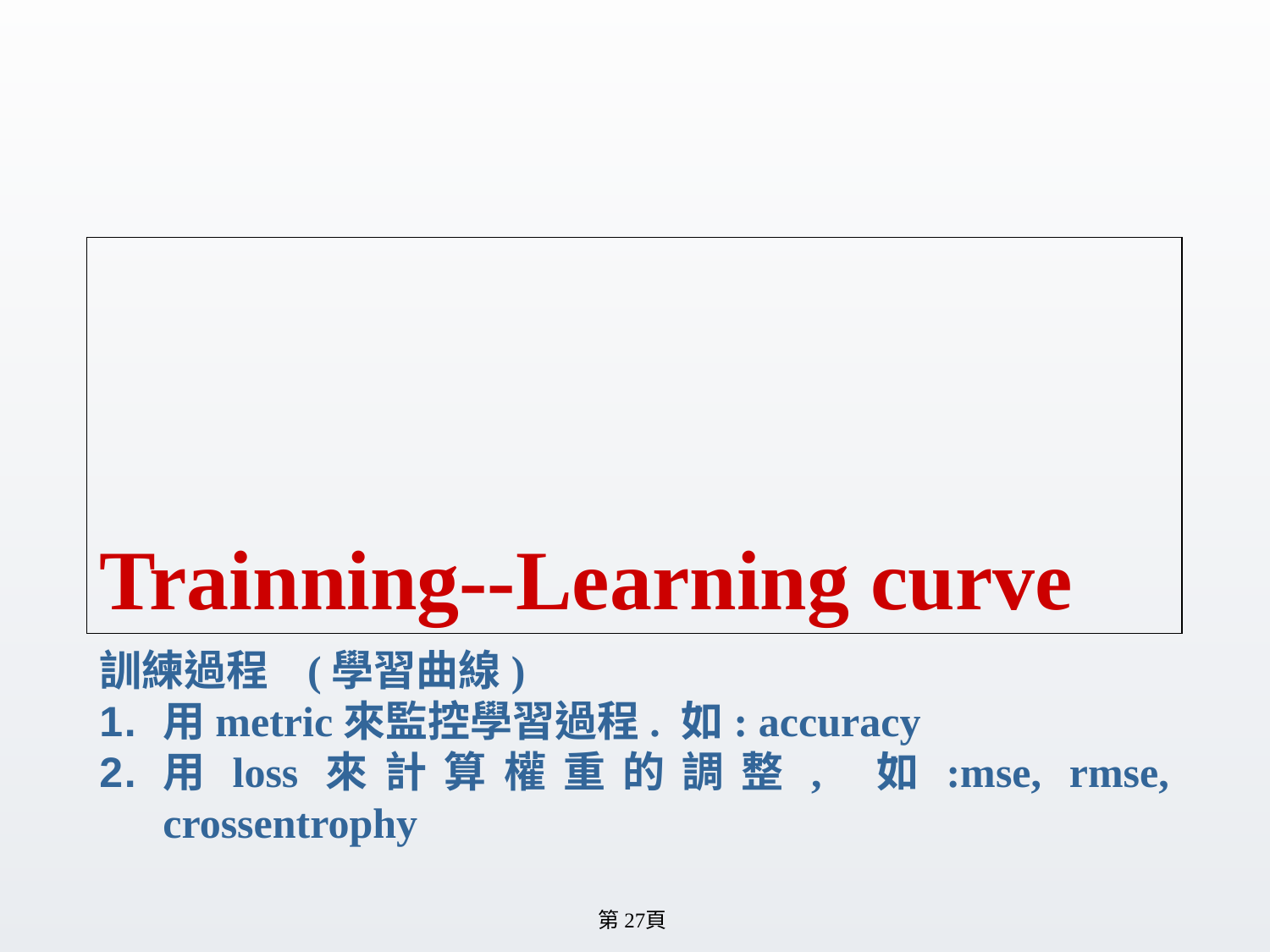

# Trainning--Learning curve
訓練過程   (學習曲線)
用metric來監控學習過程. 如: accuracy
用loss來計算權重的調整, 如:mse, rmse, crossentrophy